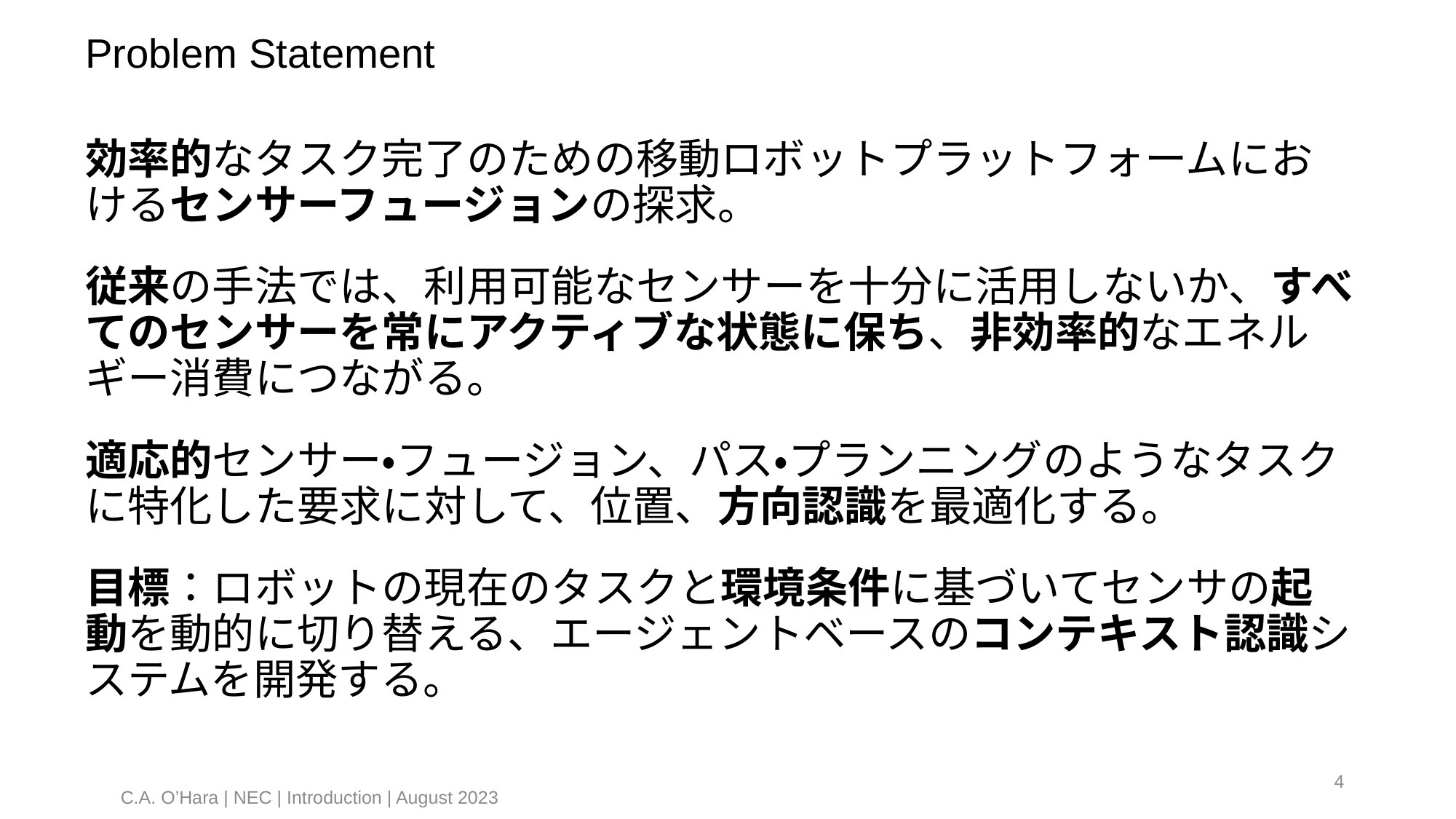

# Problem Statement
効率的なタスク完了のための移動ロボットプラットフォームにおけるセンサーフュージョンの探求。
従来の手法では、利用可能なセンサーを十分に活用しないか、すべてのセンサーを常にアクティブな状態に保ち、非効率的なエネルギー消費につながる。
適応的センサー・フュージョン、パス・プランニングのようなタスクに特化した要求に対して、位置、方向認識を最適化する。
目標：ロボットの現在のタスクと環境条件に基づいてセンサの起動を動的に切り替える、エージェントベースのコンテキスト認識システムを開発する。
4
C.A. O’Hara | NEC | Introduction | August 2023